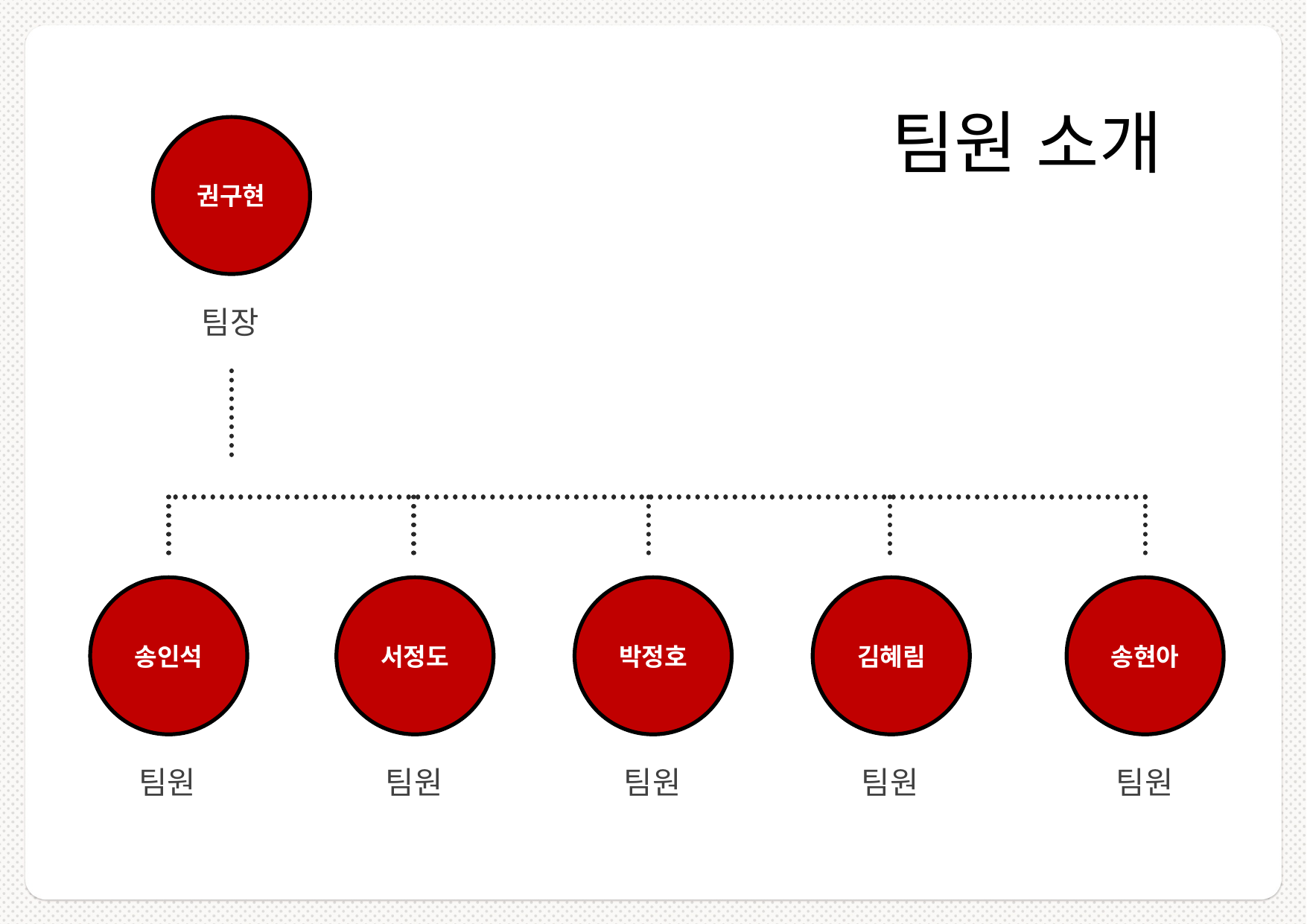

# 팀원 소개
권구현
팀장
서정도
팀원
박정호
팀원
김혜림
팀원
송현아
팀원
송인석
팀원